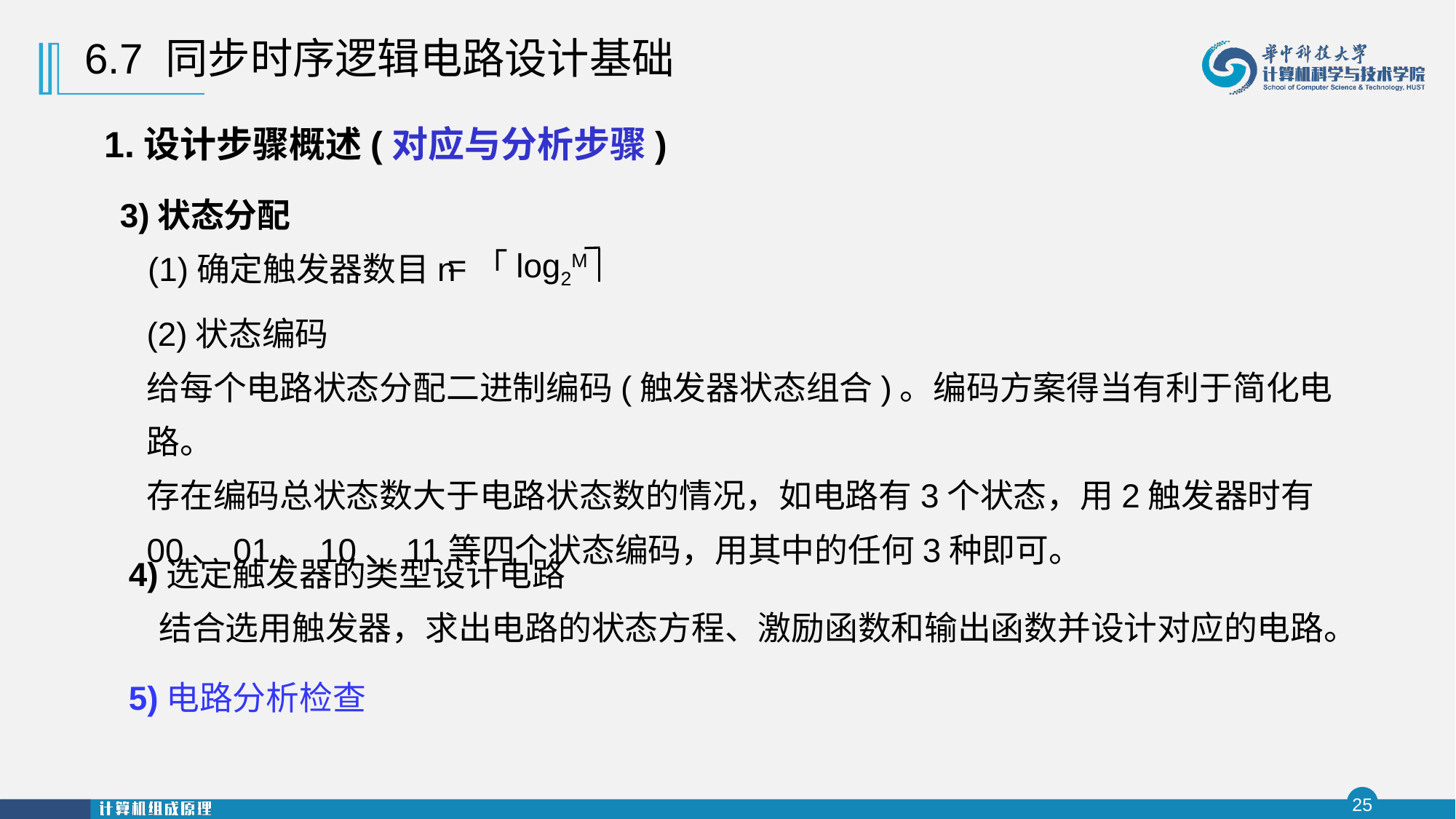

6.7 同步时序逻辑电路设计基础
1.设计步骤概述(对应与分析步骤)
3)状态分配
   (1)确定触发器数目n
=「log2M
(2)状态编码
给每个电路状态分配二进制编码(触发器状态组合)。编码方案得当有利于简化电路。
存在编码总状态数大于电路状态数的情况，如电路有3个状态，用2触发器时有00、01、10、11等四个状态编码，用其中的任何3种即可。
4)选定触发器的类型设计电路
   结合选用触发器，求出电路的状态方程、激励函数和输出函数并设计对应的电路。
5)电路分析检查